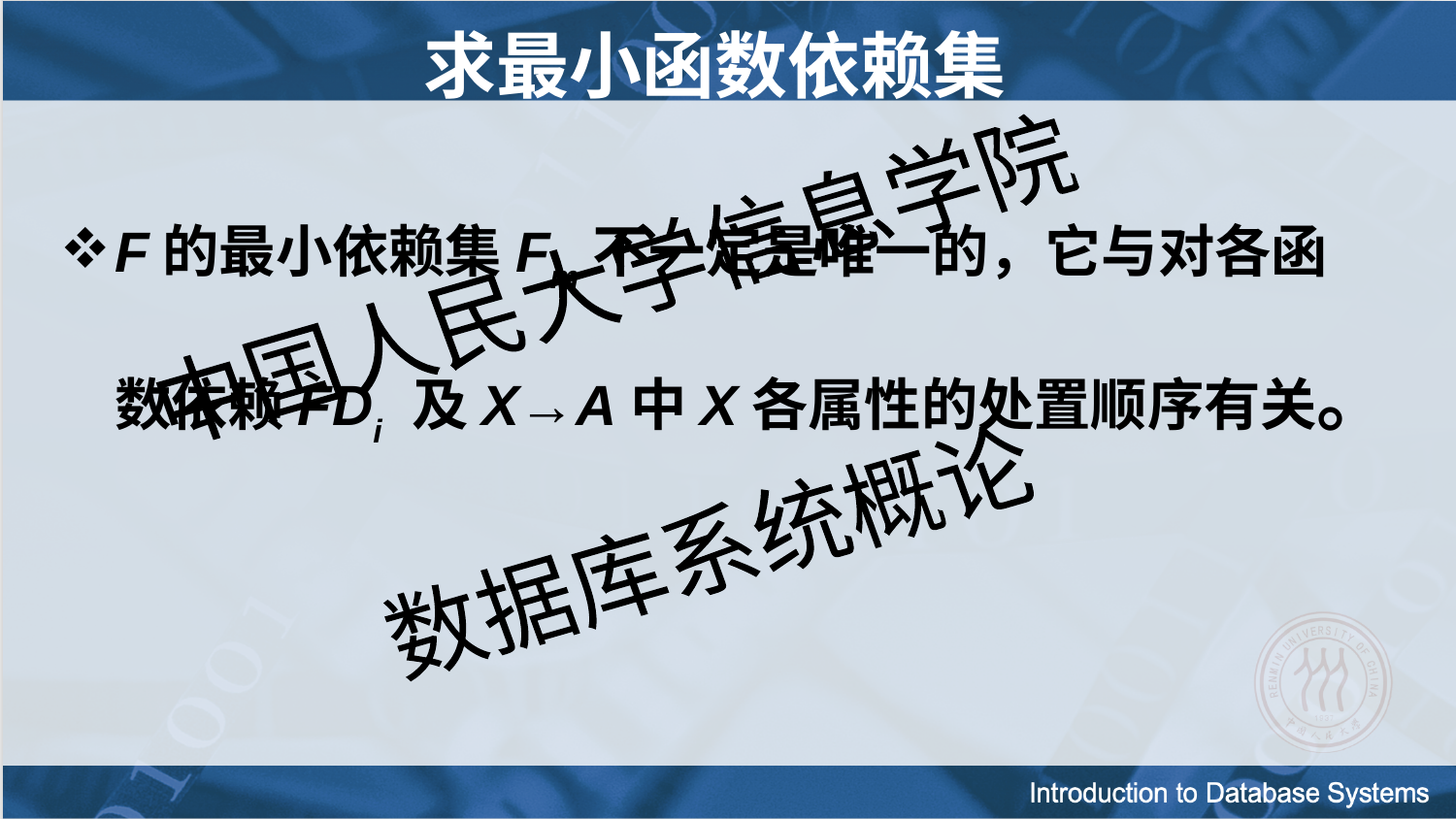

# 求最小函数依赖集
F的最小依赖集Fm不一定是唯一的，它与对各函数依赖FDi 及X→A中X各属性的处置顺序有关。